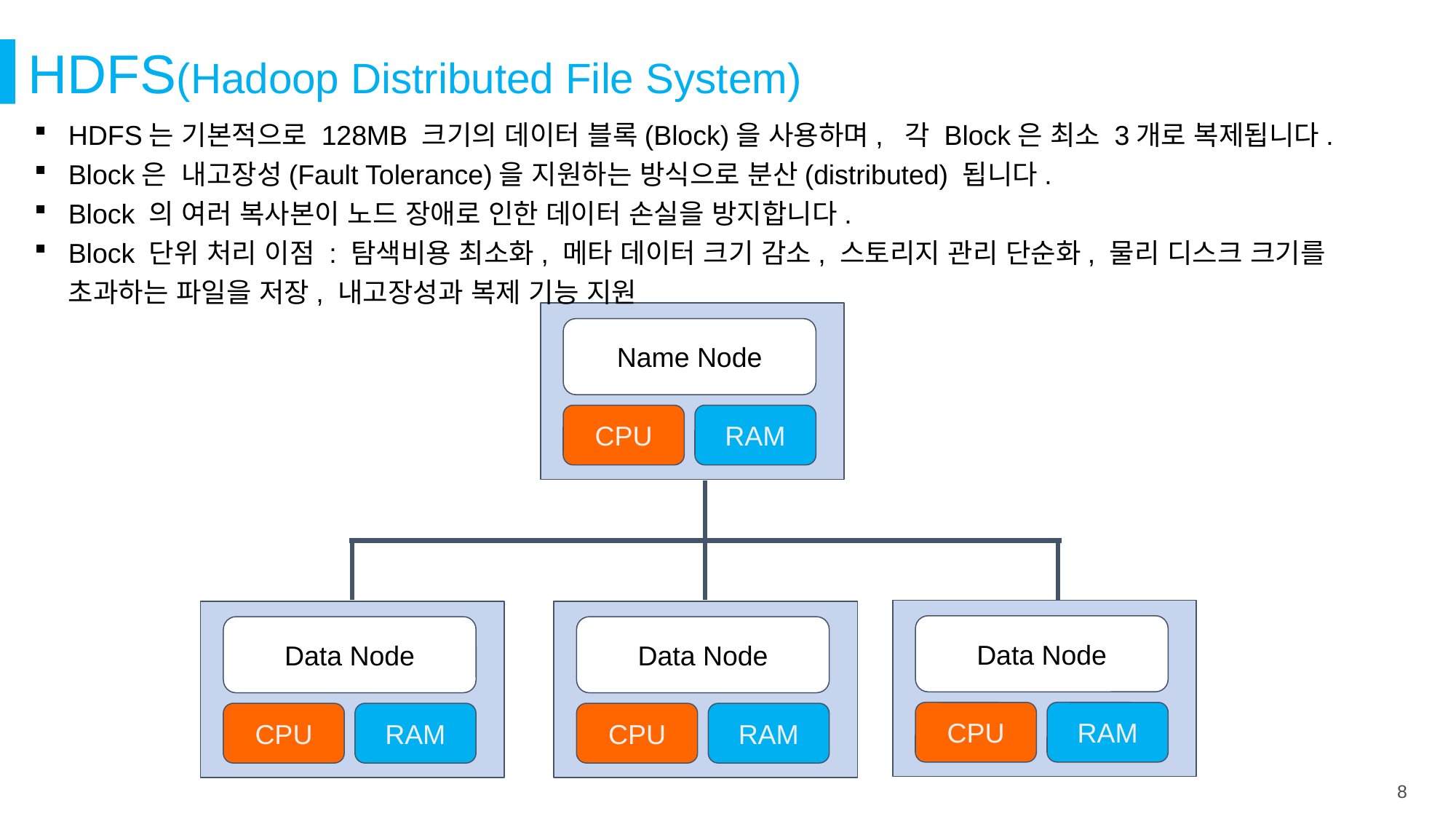

HDFS(Hadoop Distributed File System)
HDFS는 기본적으로 128MB 크기의 데이터 블록(Block)을 사용하며,  각 Block은 최소 3개로 복제됩니다.
Block은  내고장성(Fault Tolerance)을 지원하는 방식으로 분산(distributed) 됩니다.
Block 의 여러 복사본이 노드 장애로 인한 데이터 손실을 방지합니다.
Block 단위 처리 이점 : 탐색비용 최소화, 메타 데이터 크기 감소, 스토리지 관리 단순화, 물리 디스크 크기를 초과하는 파일을 저장, 내고장성과 복제 기능 지원

Name Node
CPU
RAM

Data Node
Data Node
Data Node
CPU
RAM
CPU
RAM
CPU
RAM